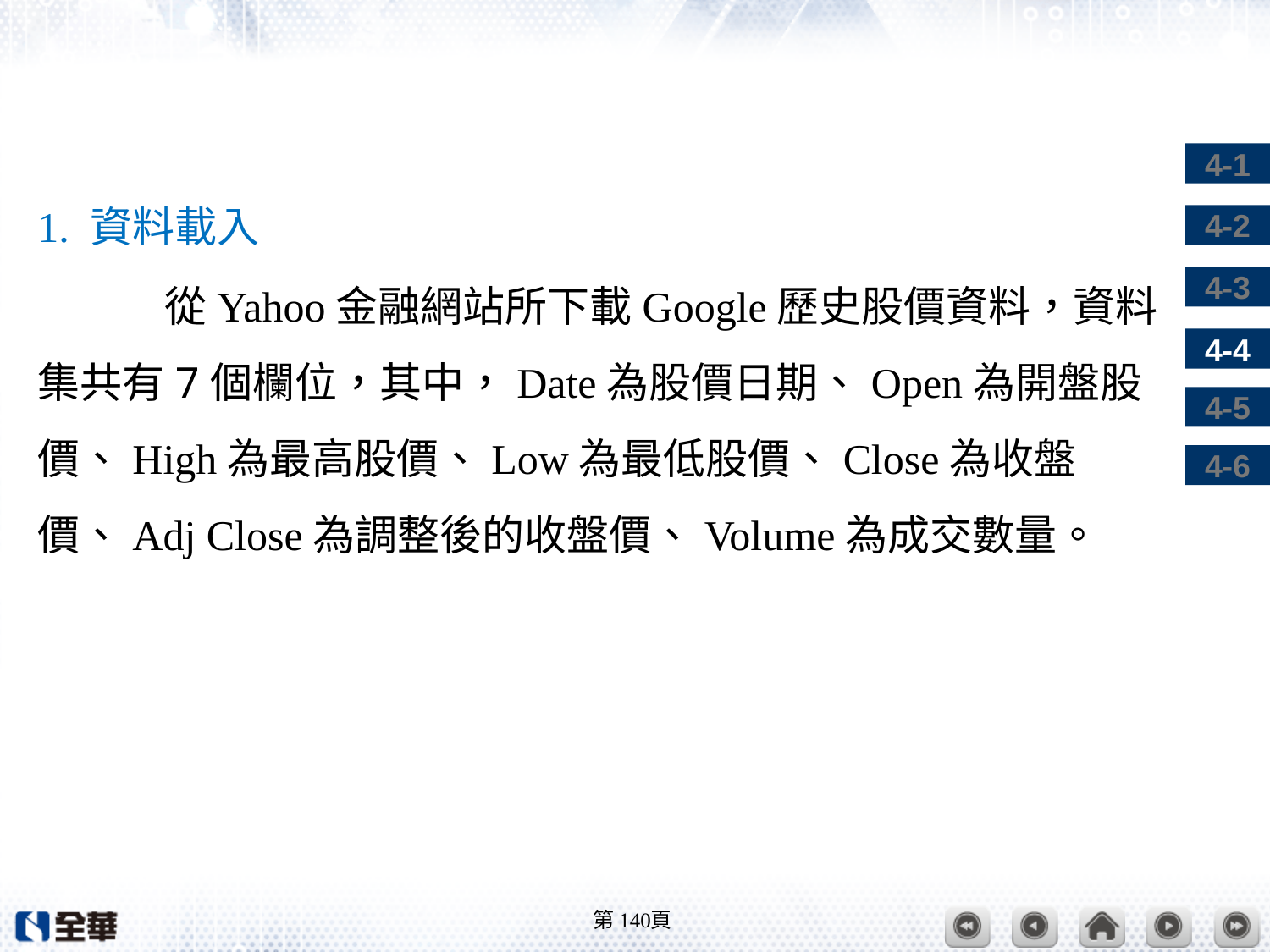

#
1. 資料載入
	從Yahoo金融網站所下載Google歷史股價資料，資料集共有7個欄位，其中，Date為股價日期、Open為開盤股價、High為最高股價、Low為最低股價、Close為收盤價、Adj Close為調整後的收盤價、Volume為成交數量。